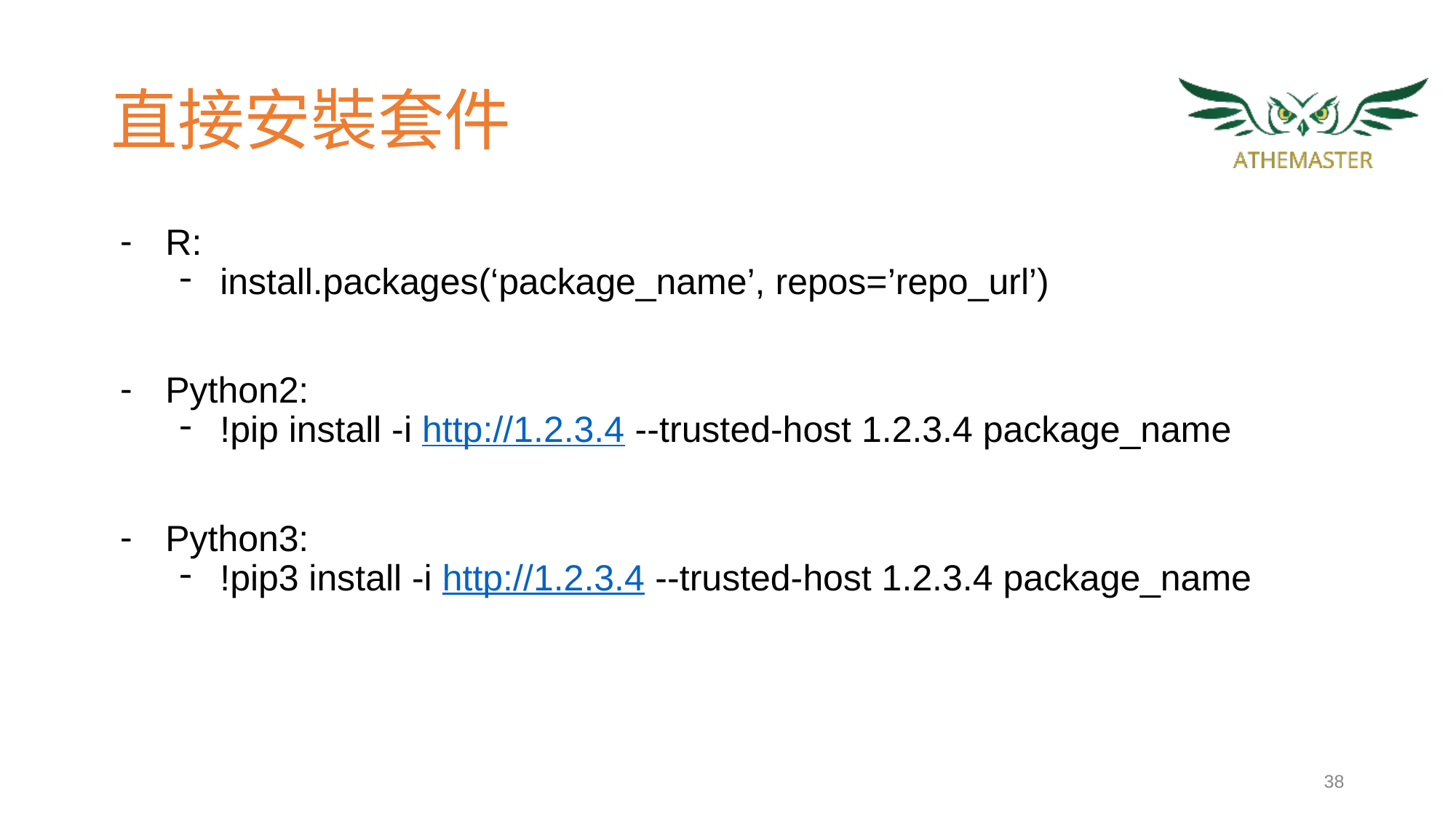

# 直接安裝套件
R:
install.packages(‘package_name’, repos=’repo_url’)

Python2:
!pip install -i http://1.2.3.4 --trusted-host 1.2.3.4 package_name

Python3:
!pip3 install -i http://1.2.3.4 --trusted-host 1.2.3.4 package_name
38